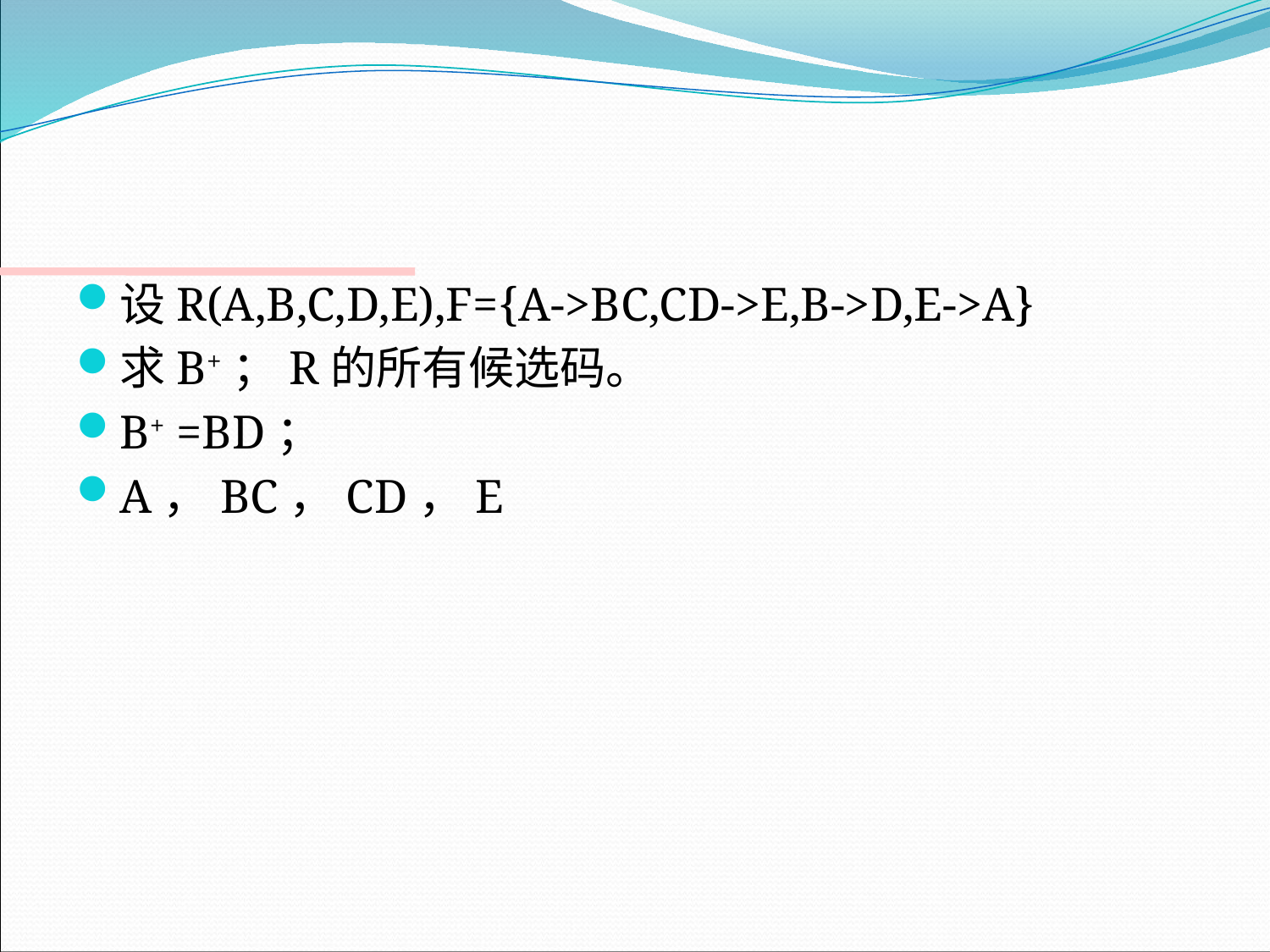

#
设R(A,B,C,D,E),F={A->BC,CD->E,B->D,E->A}
求B+；R的所有候选码。
B+ =BD；
A，BC，CD，E

662